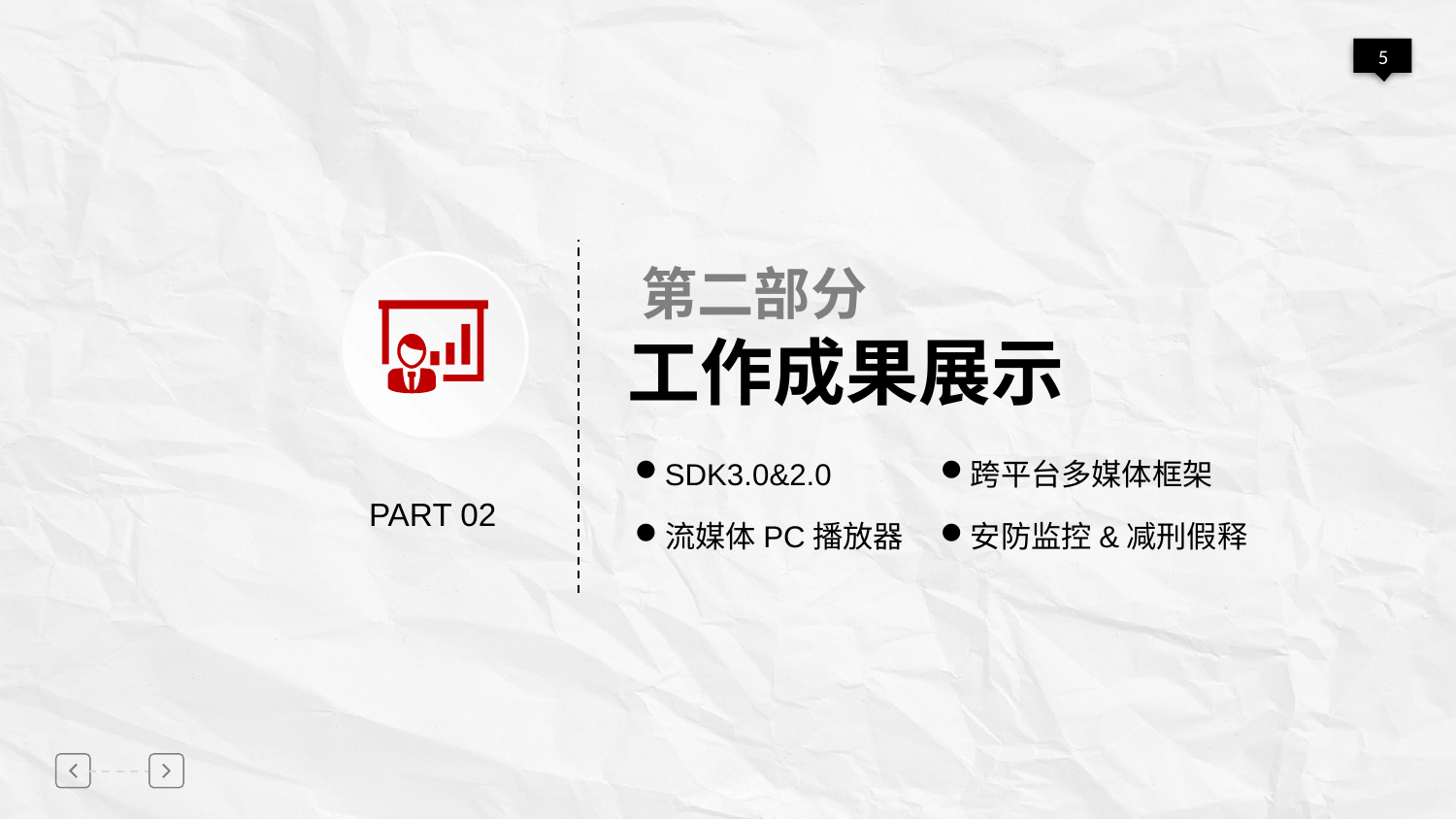

第二部分
工作成果展示

SDK3.0&2.0
跨平台多媒体框架
PART 02
流媒体PC播放器
安防监控&减刑假释